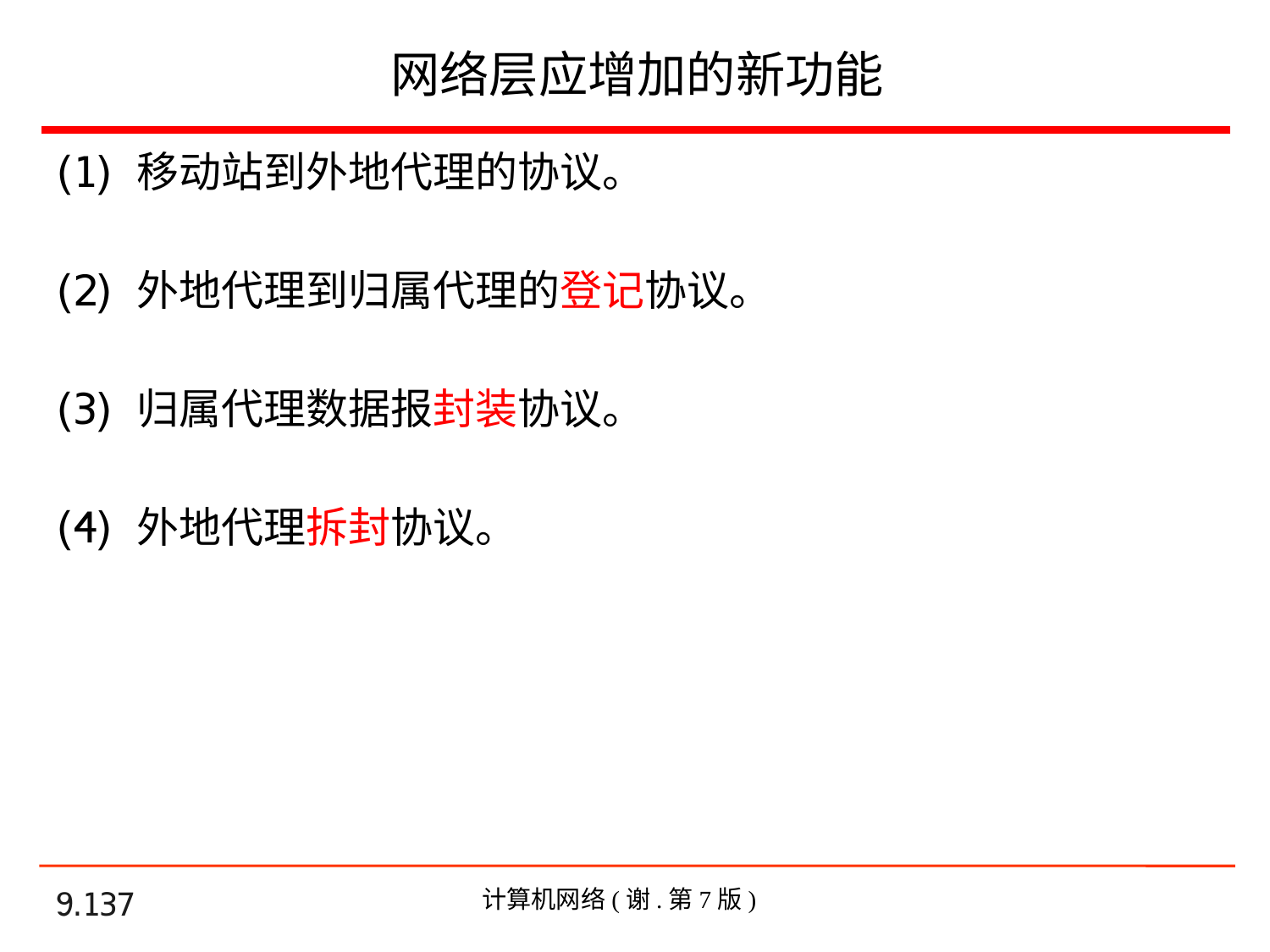

# 网络层应增加的新功能
(1) 移动站到外地代理的协议。

(2) 外地代理到归属代理的登记协议。

(3) 归属代理数据报封装协议。

(4) 外地代理拆封协议。